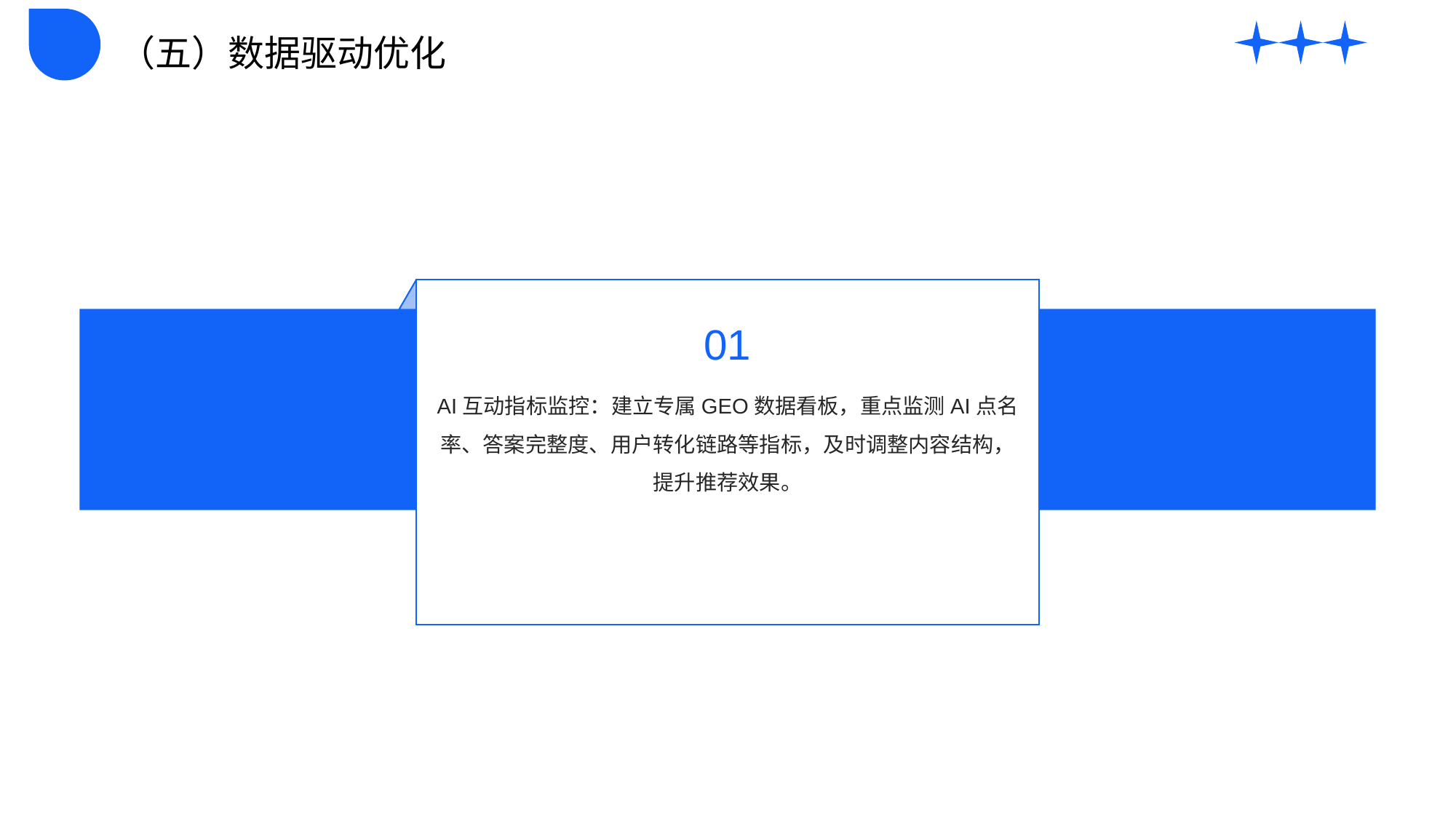

（五）数据驱动优化

01

AI互动指标监控：建立专属GEO数据看板，重点监测AI点名率、答案完整度、用户转化链路等指标，及时调整内容结构，提升推荐效果。